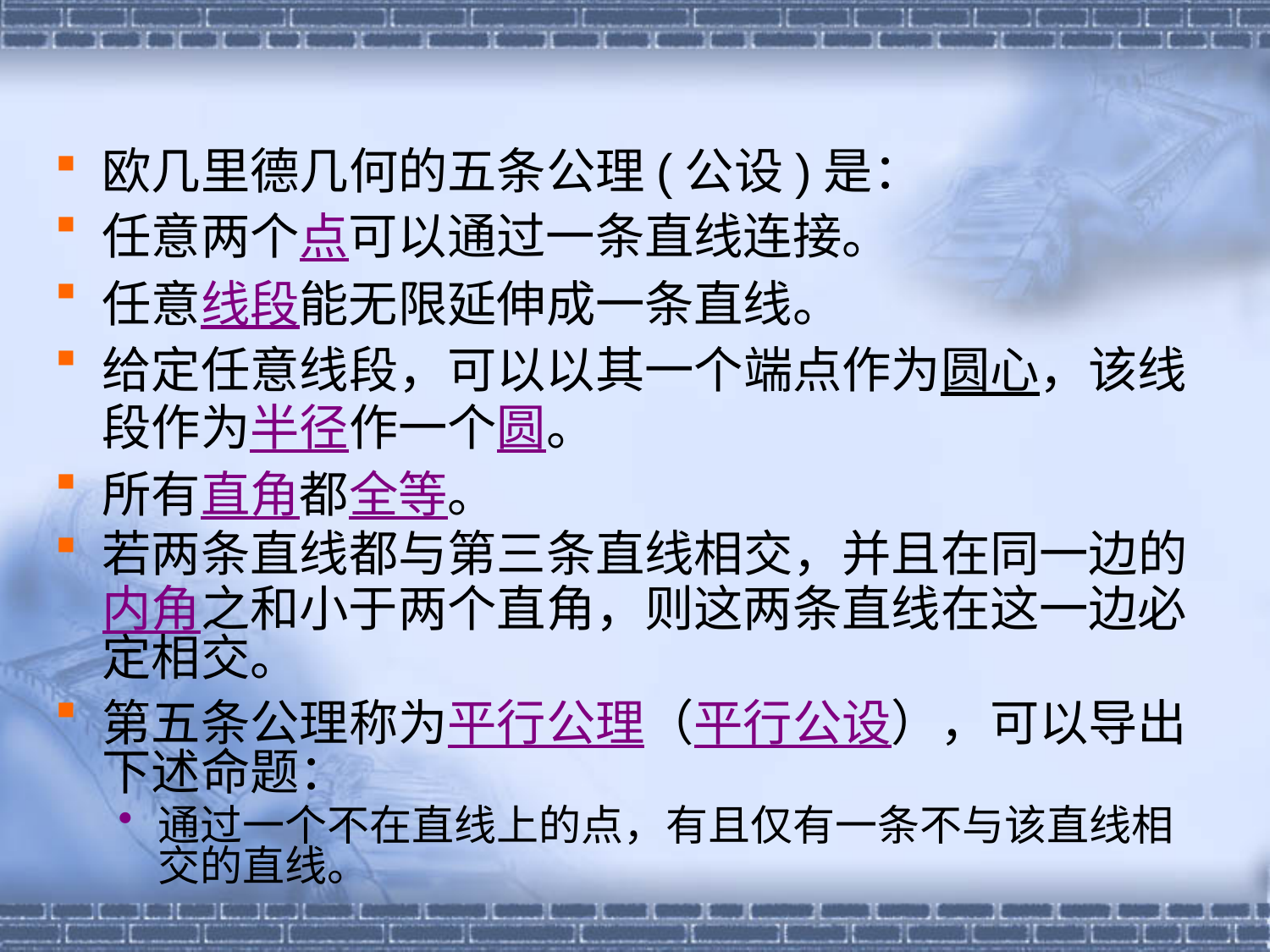

欧几里德几何的五条公理(公设)是：
任意两个点可以通过一条直线连接。
任意线段能无限延伸成一条直线。
给定任意线段，可以以其一个端点作为圆心，该线段作为半径作一个圆。
所有直角都全等。
若两条直线都与第三条直线相交，并且在同一边的内角之和小于两个直角，则这两条直线在这一边必定相交。
第五条公理称为平行公理（平行公设），可以导出下述命题：
通过一个不在直线上的点，有且仅有一条不与该直线相交的直线。